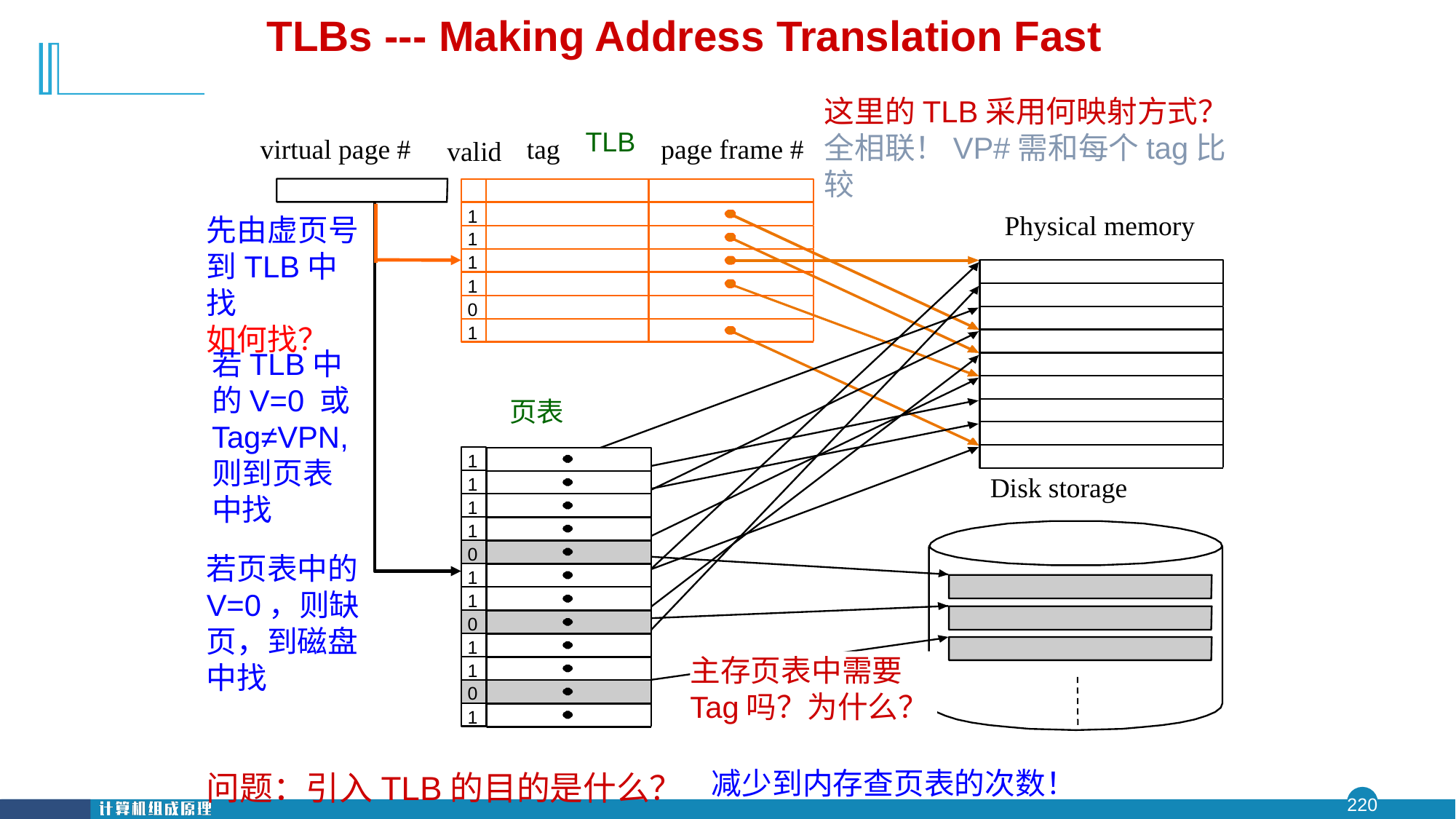

# TLBs --- Making Address Translation Fast
这里的TLB采用何映射方式？
全相联！VP#需和每个tag比较
TLB
tag

1

1

1

1

0

1

page frame #
valid
virtual page #

Physical memory

页表

1

1

1

1

0

1

1

0

1

1

0

1

Disk storage

先由虚页号到TLB中找
如何找？
若TLB中的V=0 或Tag≠VPN,则到页表中找
若页表中的V=0，则缺页，到磁盘中找
主存页表中需要Tag吗？为什么？
减少到内存查页表的次数！
问题：引入TLB的目的是什么？